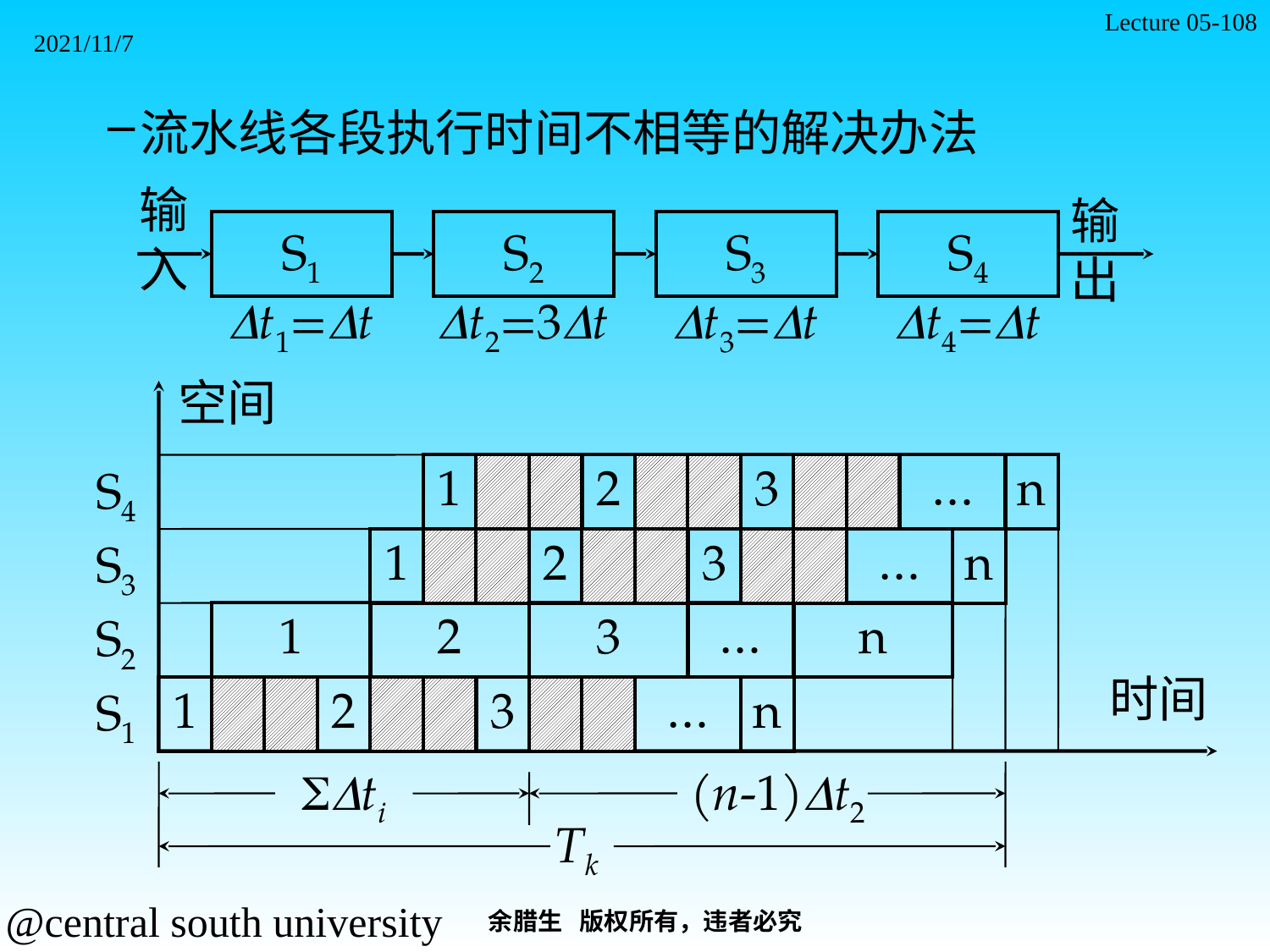

Lecture 05-108
2021/11/7
流水线各段执行时间不相等的解决办法
输
入
输
出
S1
S2
S3
S4

Δt1=Δt
Δt2=3Δt
Δt3=Δt
Δt4=Δt
空间

1

2

3

…
n
S4

1

2

3

…
n
S3

1
2
3
…
n
S2

时间
1

2

3

…
n
S1

ΣΔti
(n-1)Δt2

Tk

余腊生   版权所有，违者必究